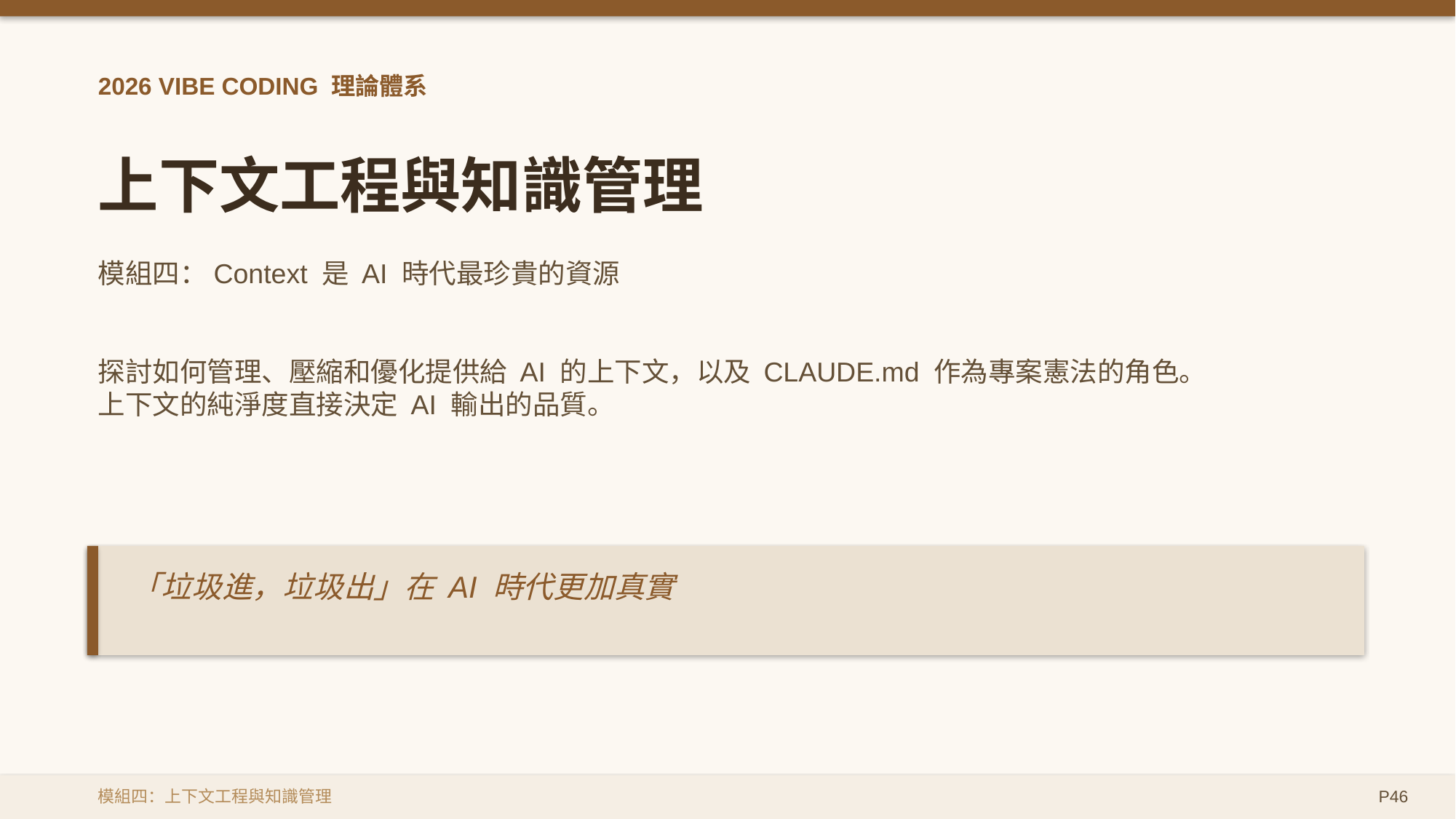

2026 VIBE CODING 理論體系
上下文工程與知識管理
模組四：Context 是 AI 時代最珍貴的資源
探討如何管理、壓縮和優化提供給 AI 的上下文，以及 CLAUDE.md 作為專案憲法的角色。
上下文的純淨度直接決定 AI 輸出的品質。

「垃圾進，垃圾出」在 AI 時代更加真實

模組四：上下文工程與知識管理
P46